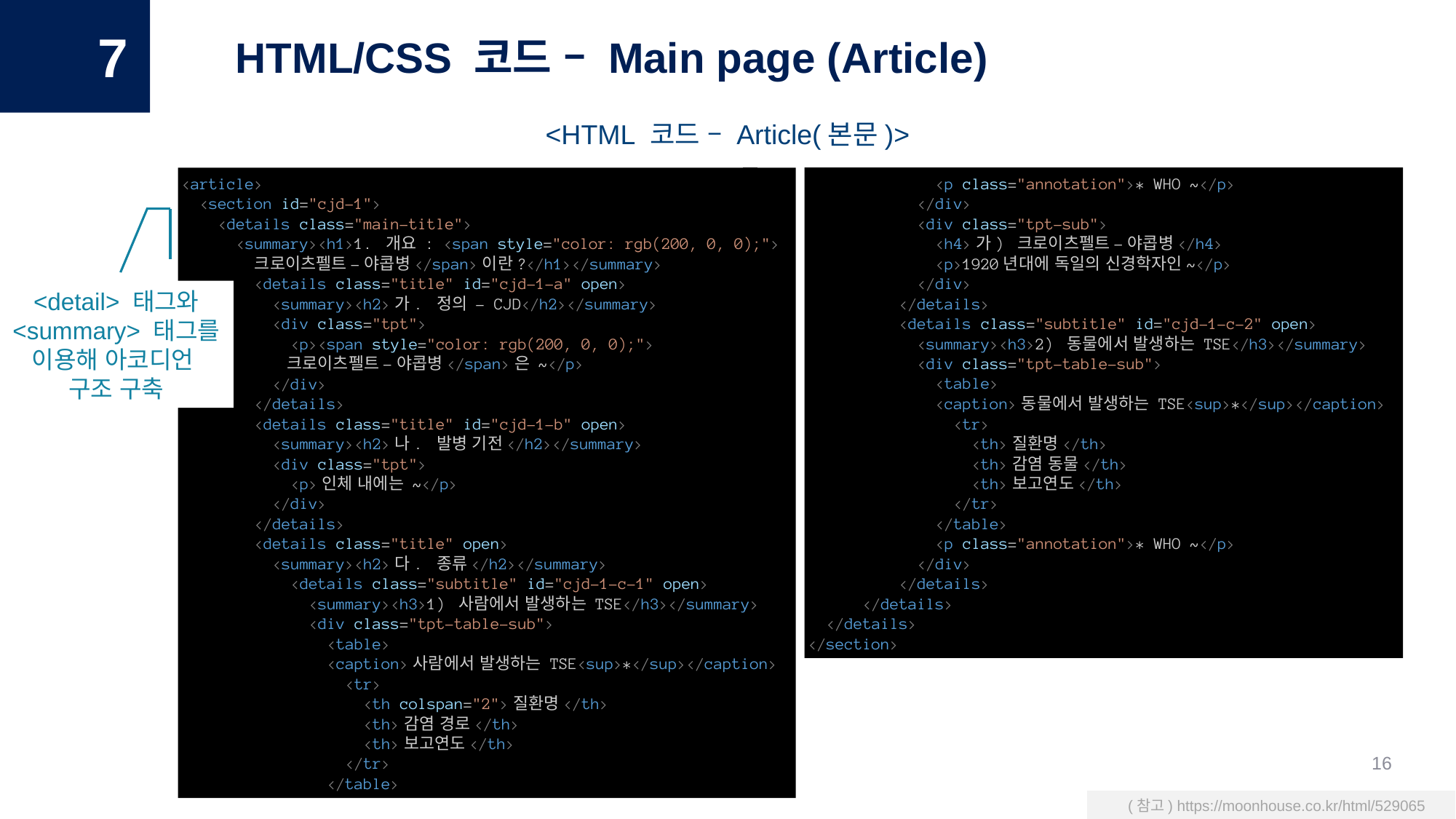

7
HTML/CSS 코드 – Main page (Article)
<HTML 코드 – Article(본문)>

    <article>
      <section id="cjd-1">
        <details class="main-title">
          <summary><h1>1. 개요 : <span style="color: rgb(200, 0, 0);">
	크로이츠펠트-야콥병</span>이란?</h1></summary>
            <details class="title" id="cjd-1-a" open>
              <summary><h2>가. 정의 - CJD</h2></summary>
              <div class="tpt">
                <p><span style="color: rgb(200, 0, 0);">
	      크로이츠펠트-야콥병</span>은 ~</p>
              </div>
            </details>
            <details class="title" id="cjd-1-b" open>
              <summary><h2>나. 발병 기전</h2></summary>
              <div class="tpt">
                <p>인체 내에는 ~</p>
              </div>
            </details>
            <details class="title" open>
              <summary><h2>다. 종류</h2></summary>
                <details class="subtitle" id="cjd-1-c-1" open>
                  <summary><h3>1) 사람에서 발생하는 TSE</h3></summary>
                  <div class="tpt-table-sub">
                    <table>
                    <caption>사람에서 발생하는 TSE<sup>*</sup></caption>
                      <tr>
                        <th colspan="2">질환명</th>
                        <th>감염 경로</th>
                        <th>보고연도</th>
                      </tr>
                    </table>
                    <p class="annotation">* WHO ~</p>
                  </div>
                  <div class="tpt-sub">
                    <h4>가) 크로이츠펠트-야콥병</h4>
                    <p>1920년대에 독일의 신경학자인~</p>
                  </div>
                </details>
                <details class="subtitle" id="cjd-1-c-2" open>
                  <summary><h3>2) 동물에서 발생하는 TSE</h3></summary>
                  <div class="tpt-table-sub">
                    <table>
                    <caption>동물에서 발생하는 TSE<sup>*</sup></caption>
                      <tr>
                        <th>질환명</th>
                        <th>감염 동물</th>
                        <th>보고연도</th>
                      </tr>
                    </table>
                    <p class="annotation">* WHO ~</p>
                  </div>
                </details>
            </details>
        </details>
      </section>

<detail> 태그와
<summary> 태그를 이용해 아코디언
구조 구축
16
(참고) https://moonhouse.co.kr/html/529065